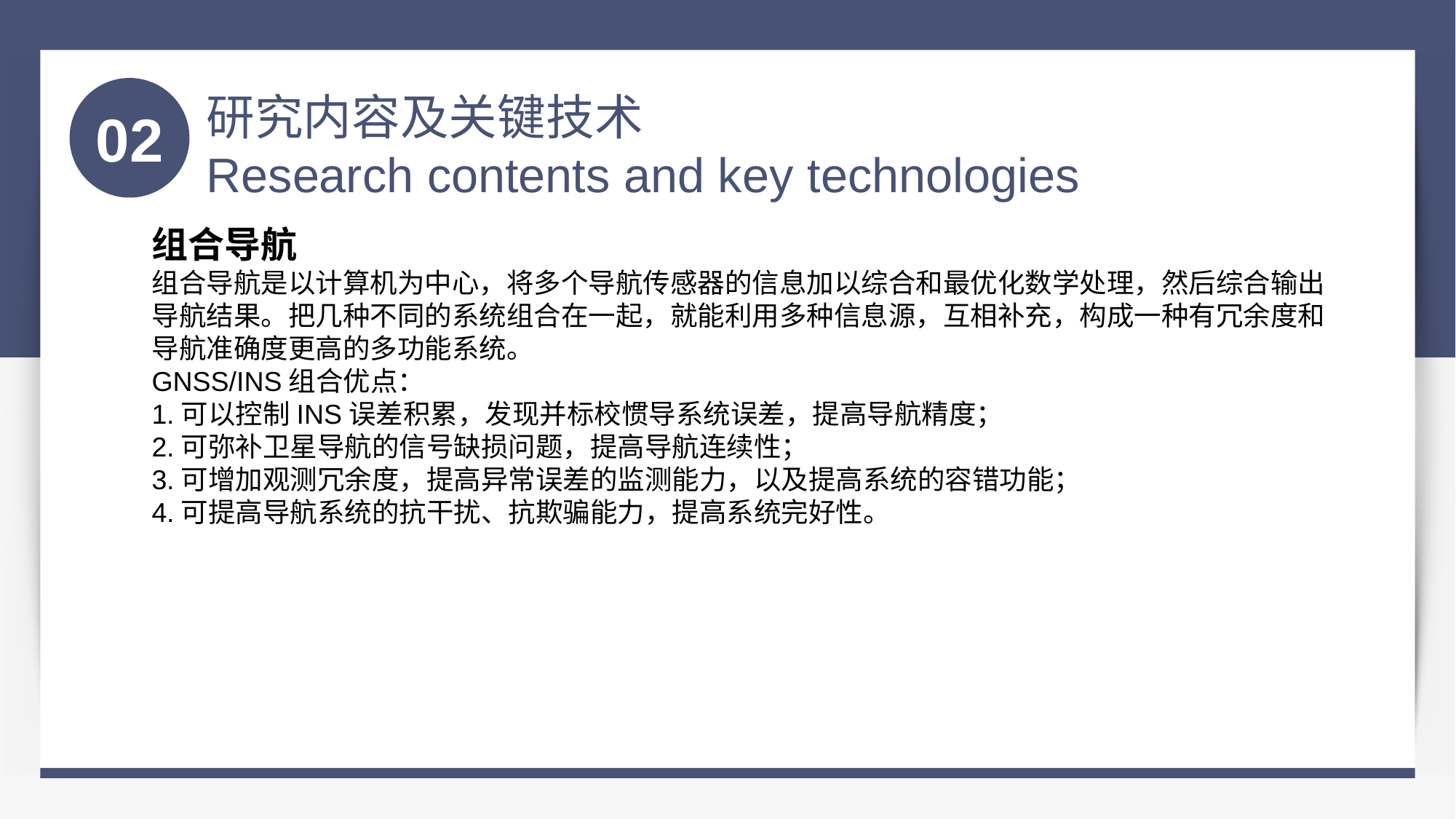

研究内容及关键技术
Research contents and key technologies
02
组合导航
组合导航是以计算机为中心，将多个导航传感器的信息加以综合和最优化数学处理，然后综合输出导航结果。把几种不同的系统组合在一起，就能利用多种信息源，互相补充，构成一种有冗余度和导航准确度更高的多功能系统。
GNSS/INS组合优点：
1.可以控制INS误差积累，发现并标校惯导系统误差，提高导航精度；
2.可弥补卫星导航的信号缺损问题，提高导航连续性；
3.可增加观测冗余度，提高异常误差的监测能力，以及提高系统的容错功能；
4.可提高导航系统的抗干扰、抗欺骗能力，提高系统完好性。